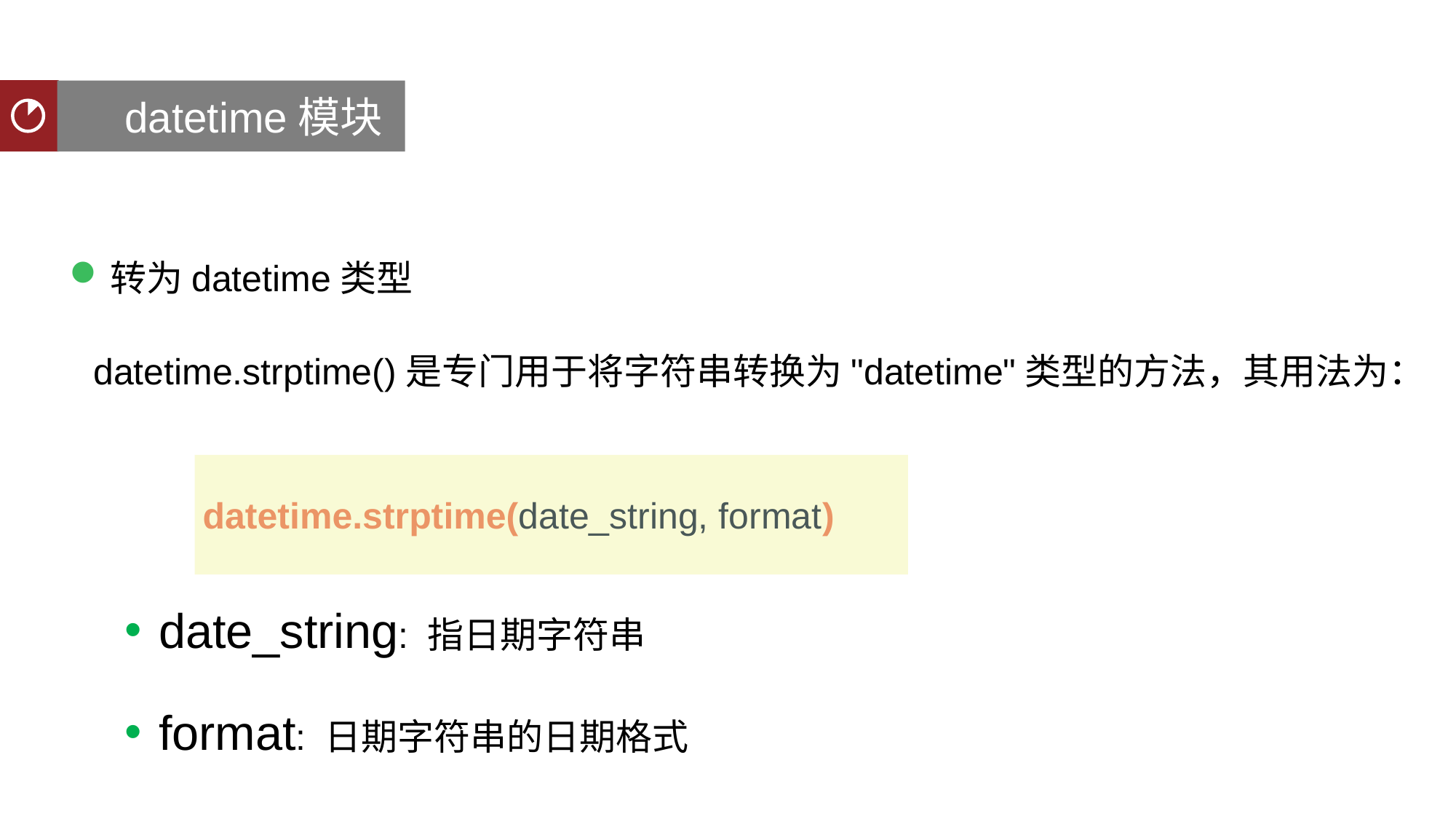

datetime模块

聚类分析
转为datetime类型
datetime.strptime()是专门用于将字符串转换为"datetime"类型的方法，其用法为：

datetime.strptime(date_string, format)
date_string: 指日期字符串

format: 日期字符串的日期格式